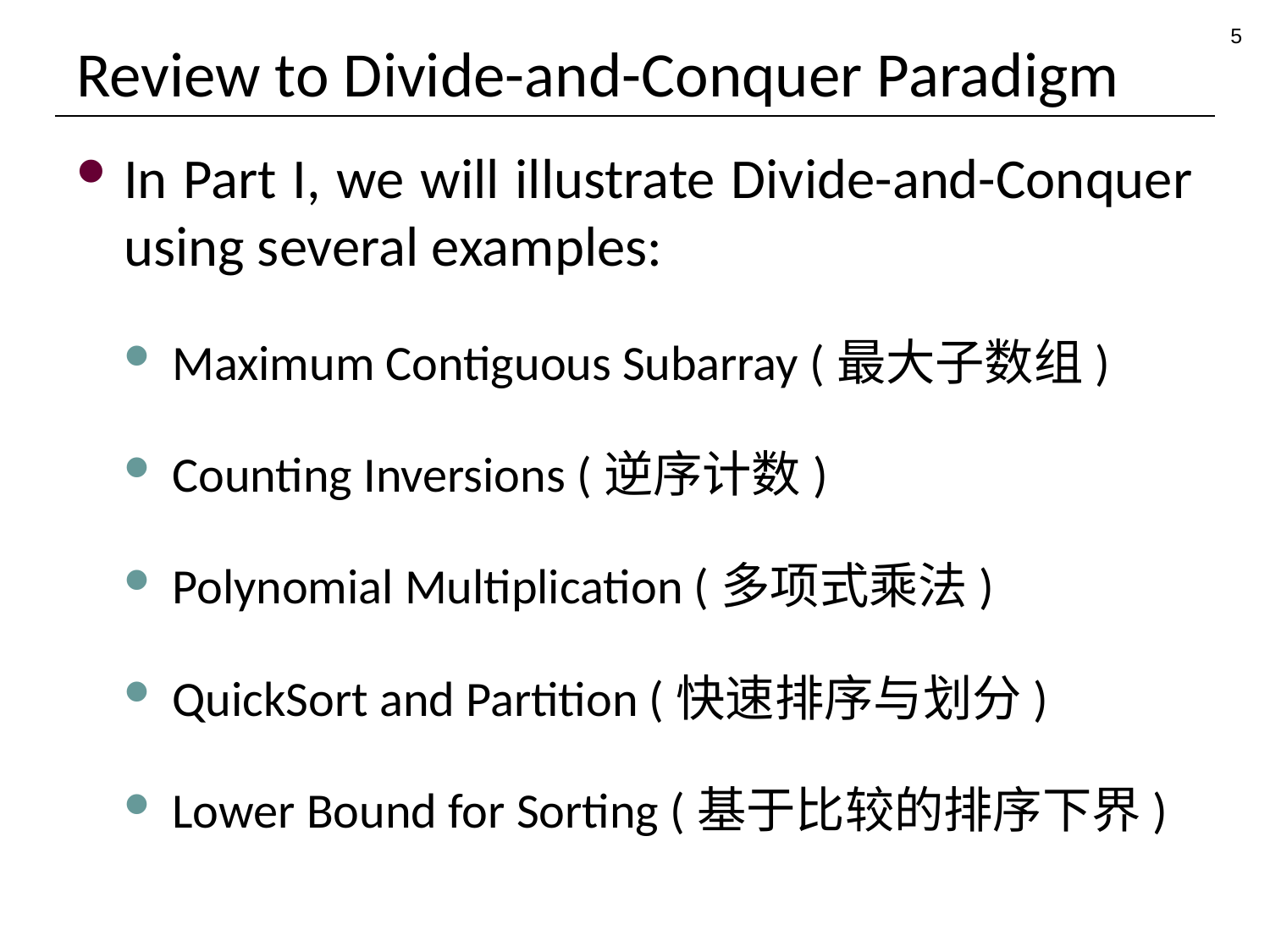

5
# Review to Divide-and-Conquer Paradigm
In Part I, we will illustrate Divide-and-Conquer using several examples:
Maximum Contiguous Subarray (最大子数组)
Counting Inversions (逆序计数)
Polynomial Multiplication (多项式乘法)
QuickSort and Partition (快速排序与划分)
Lower Bound for Sorting (基于比较的排序下界)